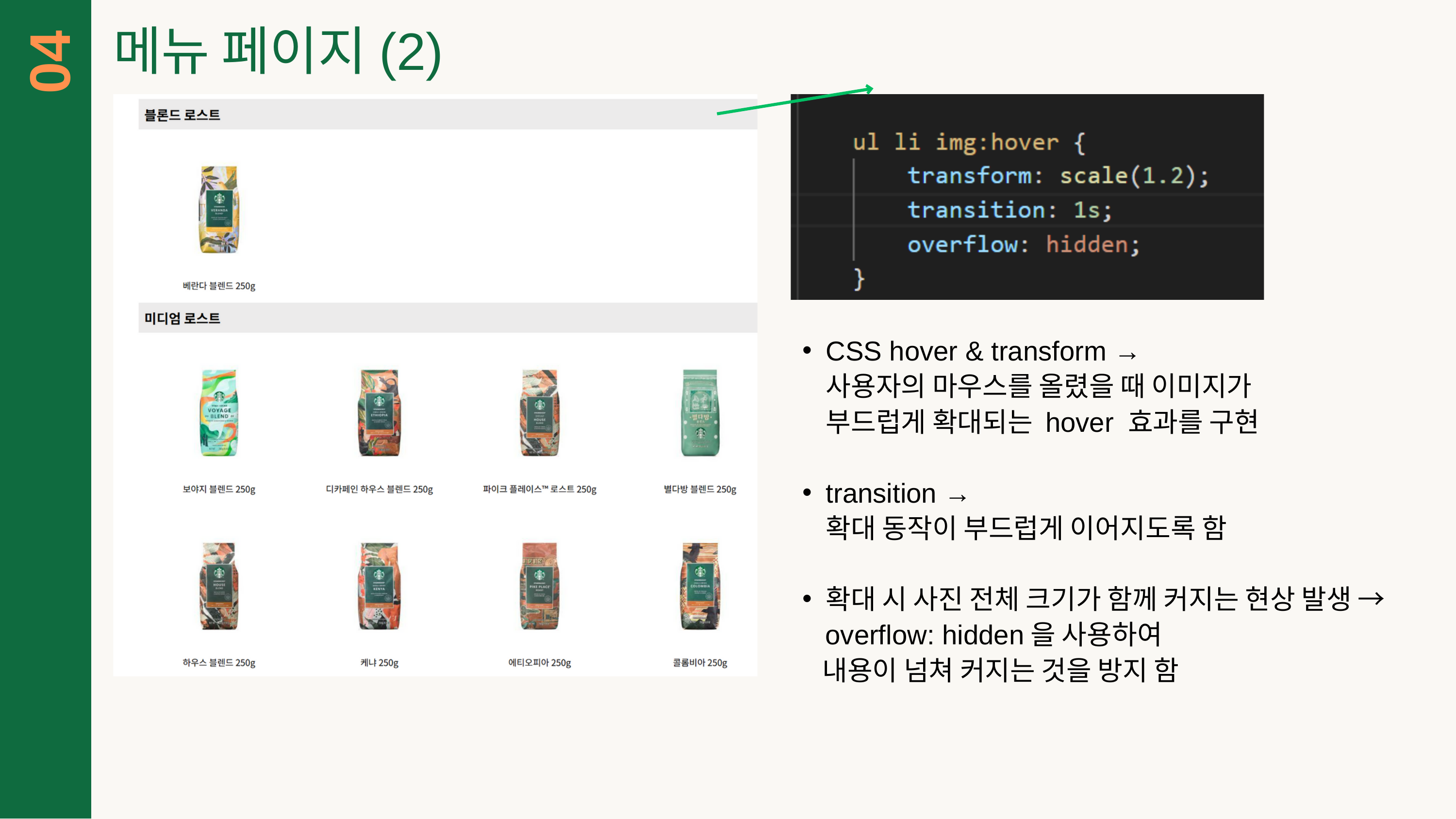

ㅇㅁㄴㅇㅁㄴㅇㅁㄴㅇ
메뉴 페이지(2)
04

CSS hover & transform →                               사용자의 마우스를 올렸을 때 이미지가                 부드럽게 확대되는 hover 효과를 구현

transition →                                                    확대 동작이 부드럽게 이어지도록 함

확대 시 사진 전체 크기가 함께 커지는 현상 발생 →
      overflow: hidden을 사용하여
      내용이 넘쳐 커지는 것을 방지 함